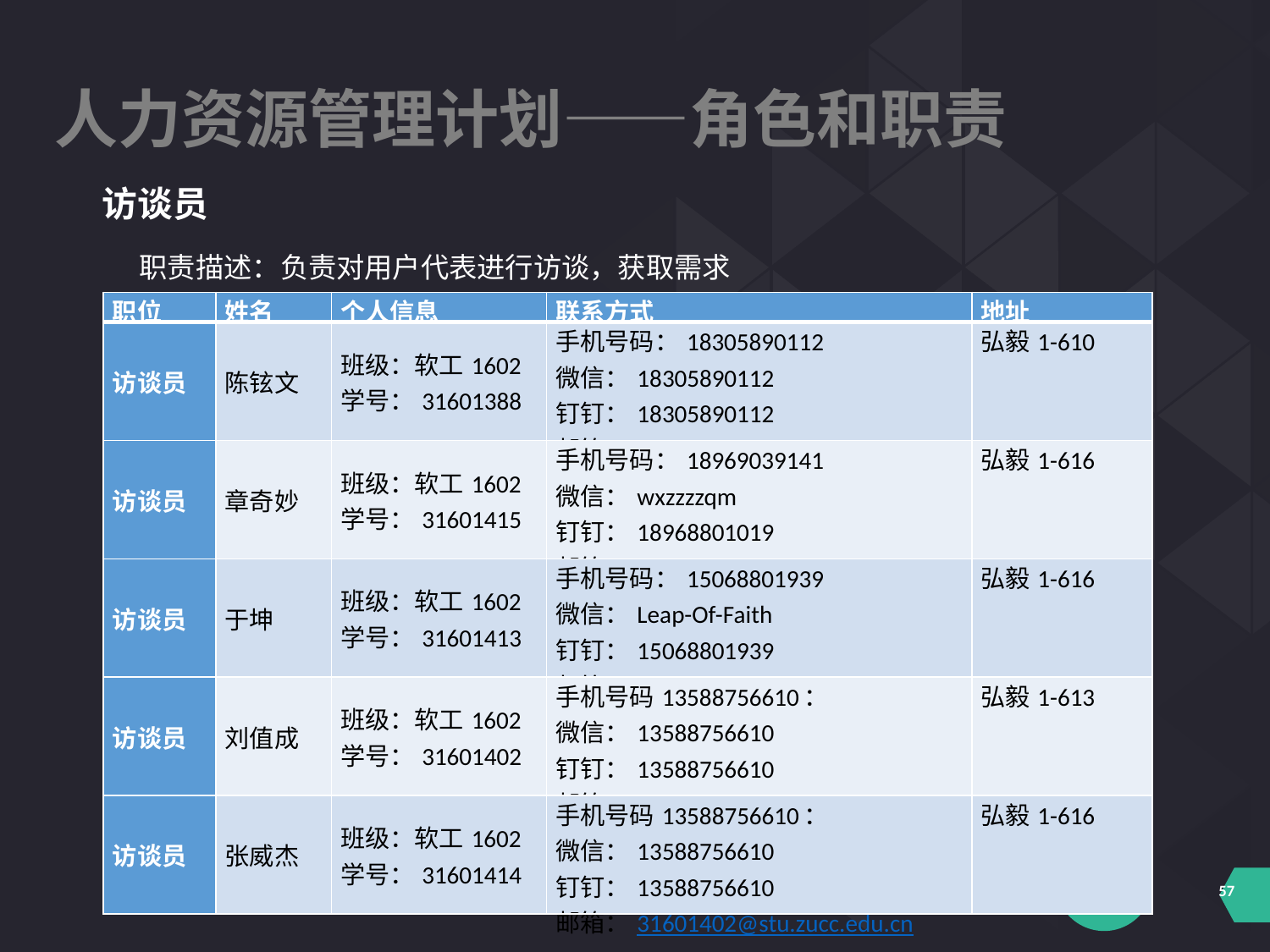

人力资源管理计划——角色和职责
访谈员
职责描述：负责对用户代表进行访谈，获取需求
| 职位 | 姓名 | 个人信息 | 联系方式 | 地址 |
| --- | --- | --- | --- | --- |
| 访谈员 | 陈铉文 | 班级：软工1602 学号：31601388 | 手机号码：18305890112 微信：18305890112 钉钉：18305890112 邮箱：31601388@stu.zucc.edu.cn | 弘毅1-610 |
| 访谈员 | 章奇妙 | 班级：软工1602 学号：31601415 | 手机号码：18969039141 微信：wxzzzzqm 钉钉：18968801019 邮箱：31601415@stu.zucc.edu.cn | 弘毅1-616 |
| 访谈员 | 于坤 | 班级：软工1602 学号：31601413 | 手机号码：15068801939 微信：Leap-Of-Faith 钉钉：15068801939 邮箱：31601413@stu.zucc.edu.cn | 弘毅1-616 |
| 访谈员 | 刘值成 | 班级：软工1602 学号：31601402 | 手机号码13588756610： 微信：13588756610 钉钉：13588756610 邮箱：31601402@stu.zucc.edu.cn | 弘毅1-613 |
| 访谈员 | 张威杰 | 班级：软工1602 学号：31601414 | 手机号码13588756610： 微信：13588756610 钉钉：13588756610 邮箱：31601402@stu.zucc.edu.cn | 弘毅1-616 |